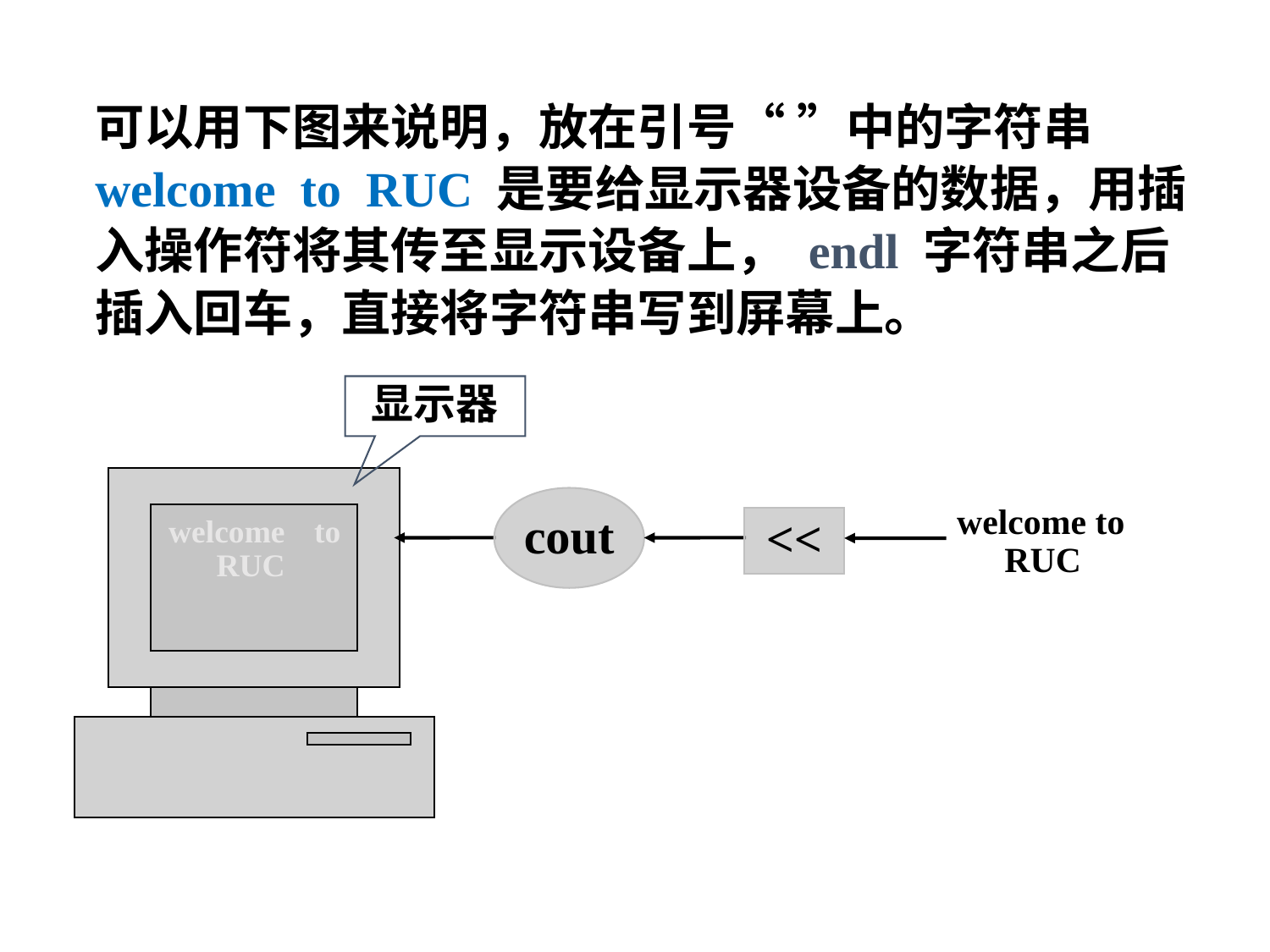

可以用下图来说明，放在引号“ ”中的字符串welcome  to  RUC 是要给显示器设备的数据，用插入操作符将其传至显示设备上， endl 字符串之后插入回车，直接将字符串写到屏幕上。
显示器
welcome to RUC
cout
welcome to RUC
<<